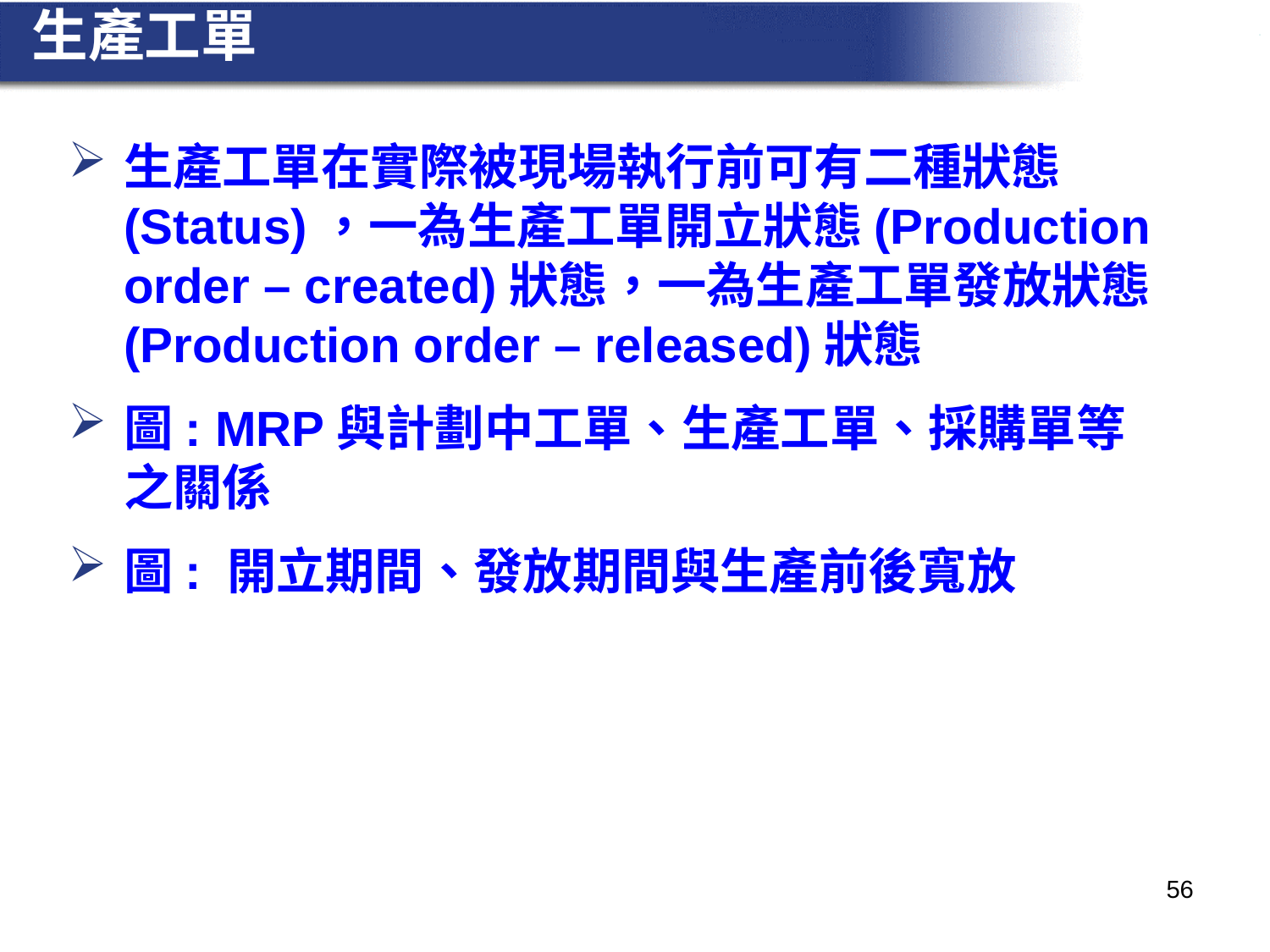

# 生產工單
生產工單在實際被現場執行前可有二種狀態(Status)，一為生產工單開立狀態(Production order – created)狀態，一為生產工單發放狀態(Production order – released)狀態
圖: MRP與計劃中工單、生產工單、採購單等之關係
圖: 開立期間、發放期間與生產前後寬放
56